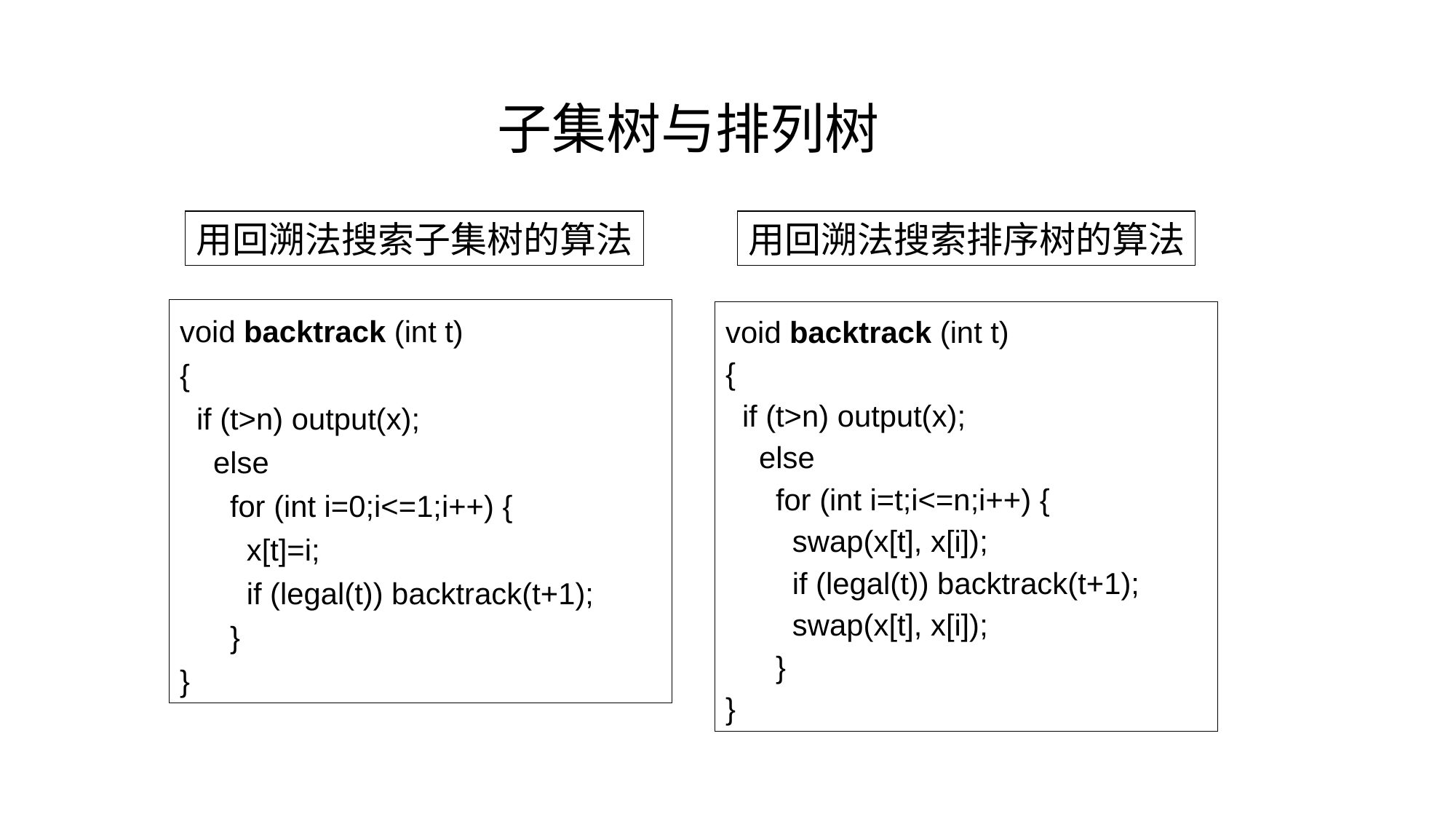

子集树与排列树
用回溯法搜索子集树的算法
用回溯法搜索排序树的算法
void backtrack (int t)
{
  if (t>n) output(x);
    else
      for (int i=0;i<=1;i++) {
        x[t]=i;
        if (legal(t)) backtrack(t+1);
      }
}
void backtrack (int t)
{
  if (t>n) output(x);
    else
      for (int i=t;i<=n;i++) {
        swap(x[t], x[i]);
        if (legal(t)) backtrack(t+1);
        swap(x[t], x[i]);
      }
}